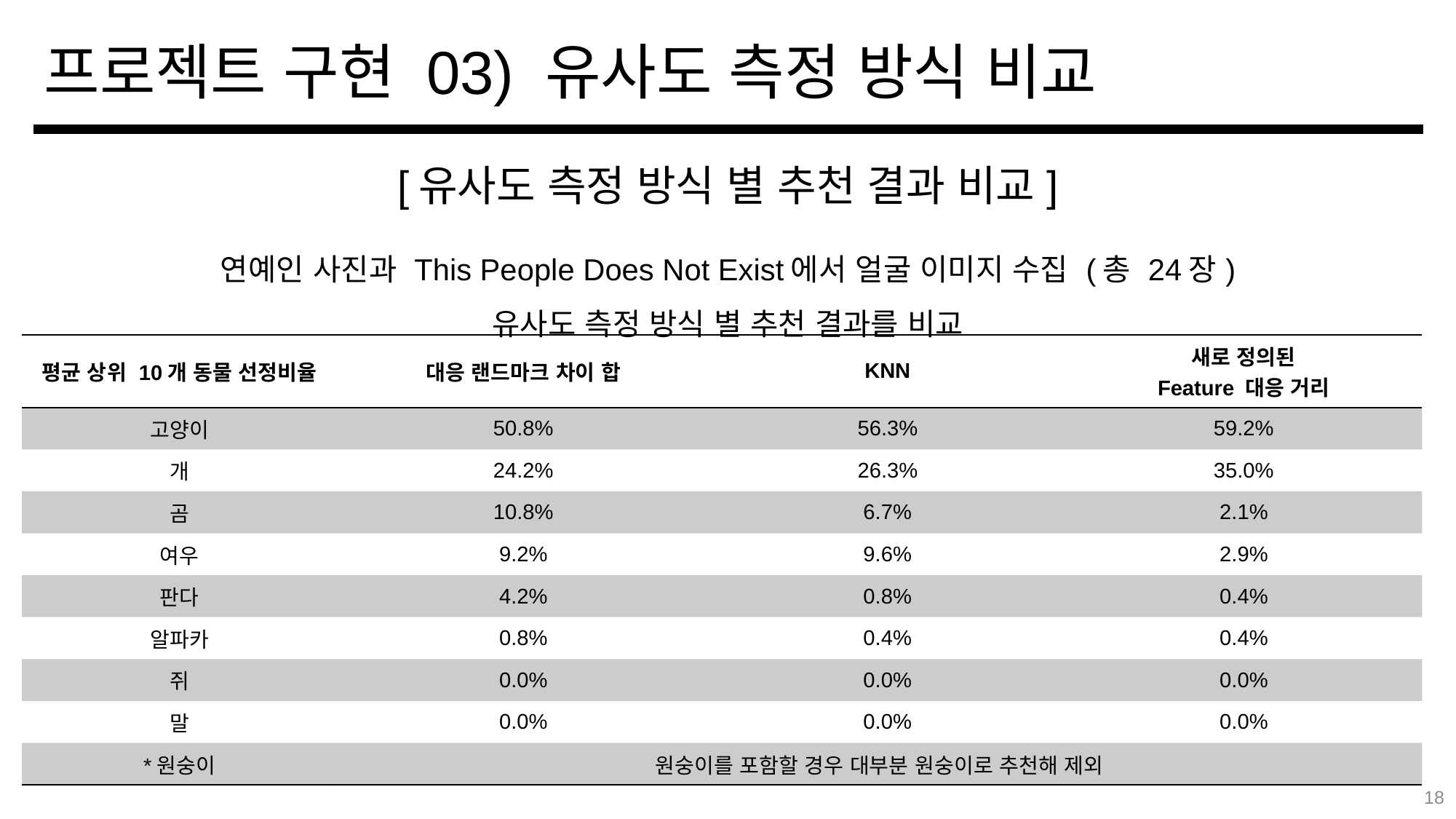

# 프로젝트 구현 03) 유사도 측정 방식 비교
[유사도 측정 방식 별 추천 결과 비교]

연예인 사진과 This People Does Not Exist에서 얼굴 이미지 수집 (총 24장)
유사도 측정 방식 별 추천 결과를 비교
| 평균 상위 10개 동물 선정비율 | 대응 랜드마크 차이 합 | KNN | 새로 정의된 Feature 대응 거리 |
| --- | --- | --- | --- |
| 고양이 | 50.8% | 56.3% | 59.2% |
| 개 | 24.2% | 26.3% | 35.0% |
| 곰 | 10.8% | 6.7% | 2.1% |
| 여우 | 9.2% | 9.6% | 2.9% |
| 판다 | 4.2% | 0.8% | 0.4% |
| 알파카 | 0.8% | 0.4% | 0.4% |
| 쥐 | 0.0% | 0.0% | 0.0% |
| 말 | 0.0% | 0.0% | 0.0% |
| \*원숭이 | 원숭이를 포함할 경우 대부분 원숭이로 추천해 제외 |  |  |
18